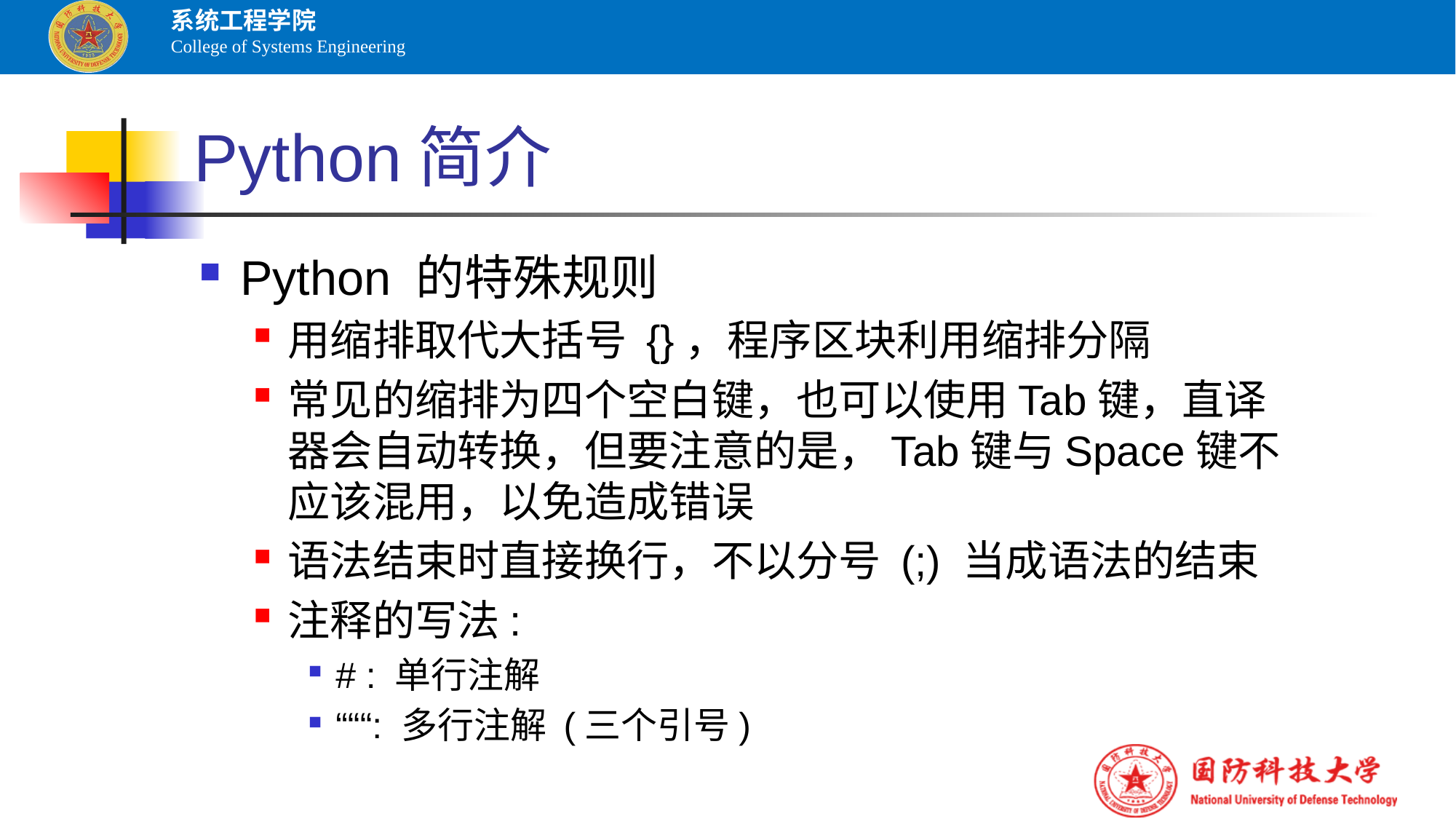

# Python简介
Python 的特殊规则
用缩排取代大括号 {}，程序区块利用缩排分隔
常见的缩排为四个空白键，也可以使用Tab键，直译器会自动转换，但要注意的是，Tab键与Space键不应该混用，以免造成错误
语法结束时直接换行，不以分号 (;) 当成语法的结束
注释的写法:
# : 单行注解
“““: 多行注解 (三个引号)